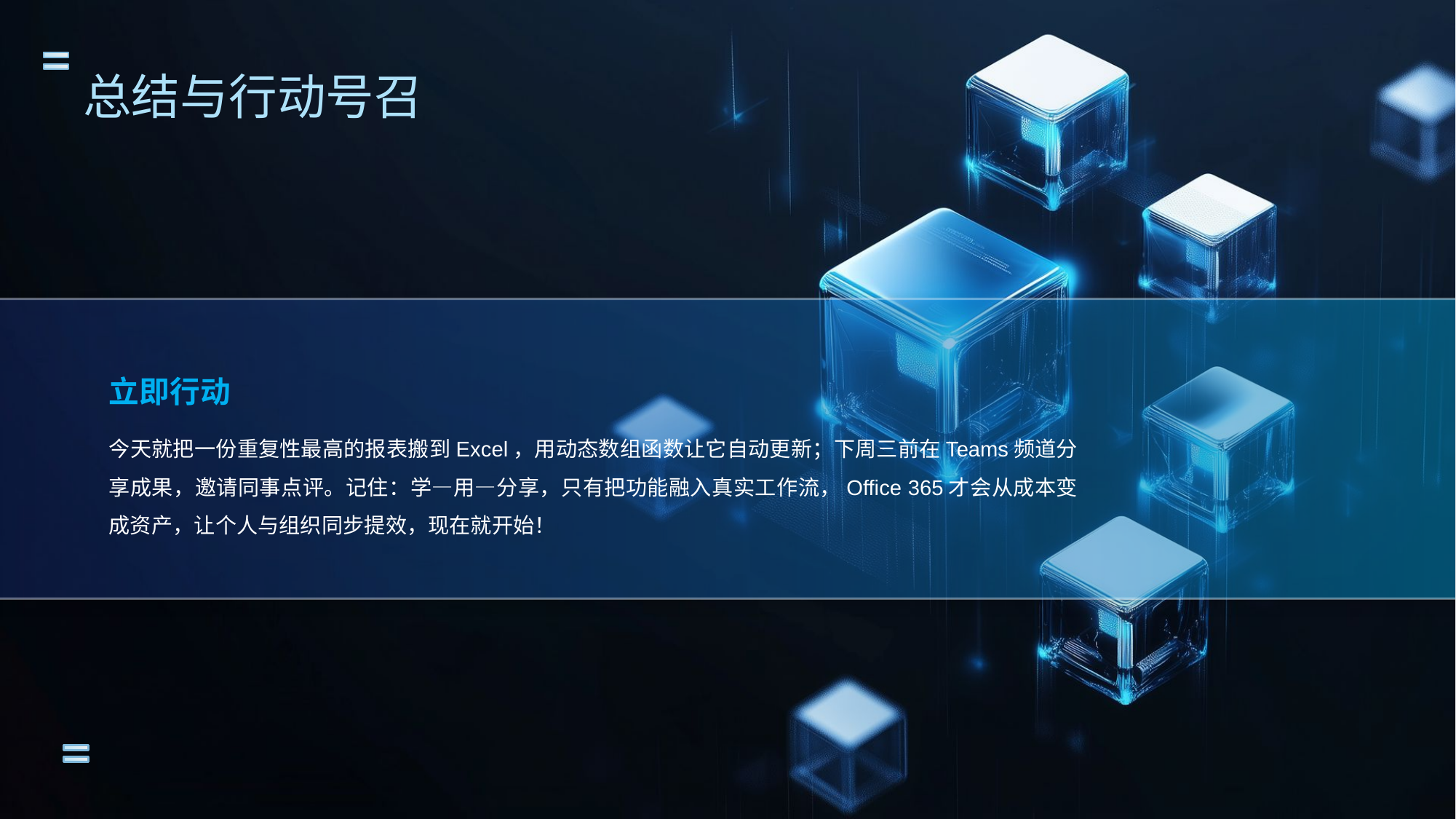

总结与行动号召

立即行动
今天就把一份重复性最高的报表搬到Excel，用动态数组函数让它自动更新；下周三前在Teams频道分享成果，邀请同事点评。记住：学—用—分享，只有把功能融入真实工作流，Office 365才会从成本变成资产，让个人与组织同步提效，现在就开始！